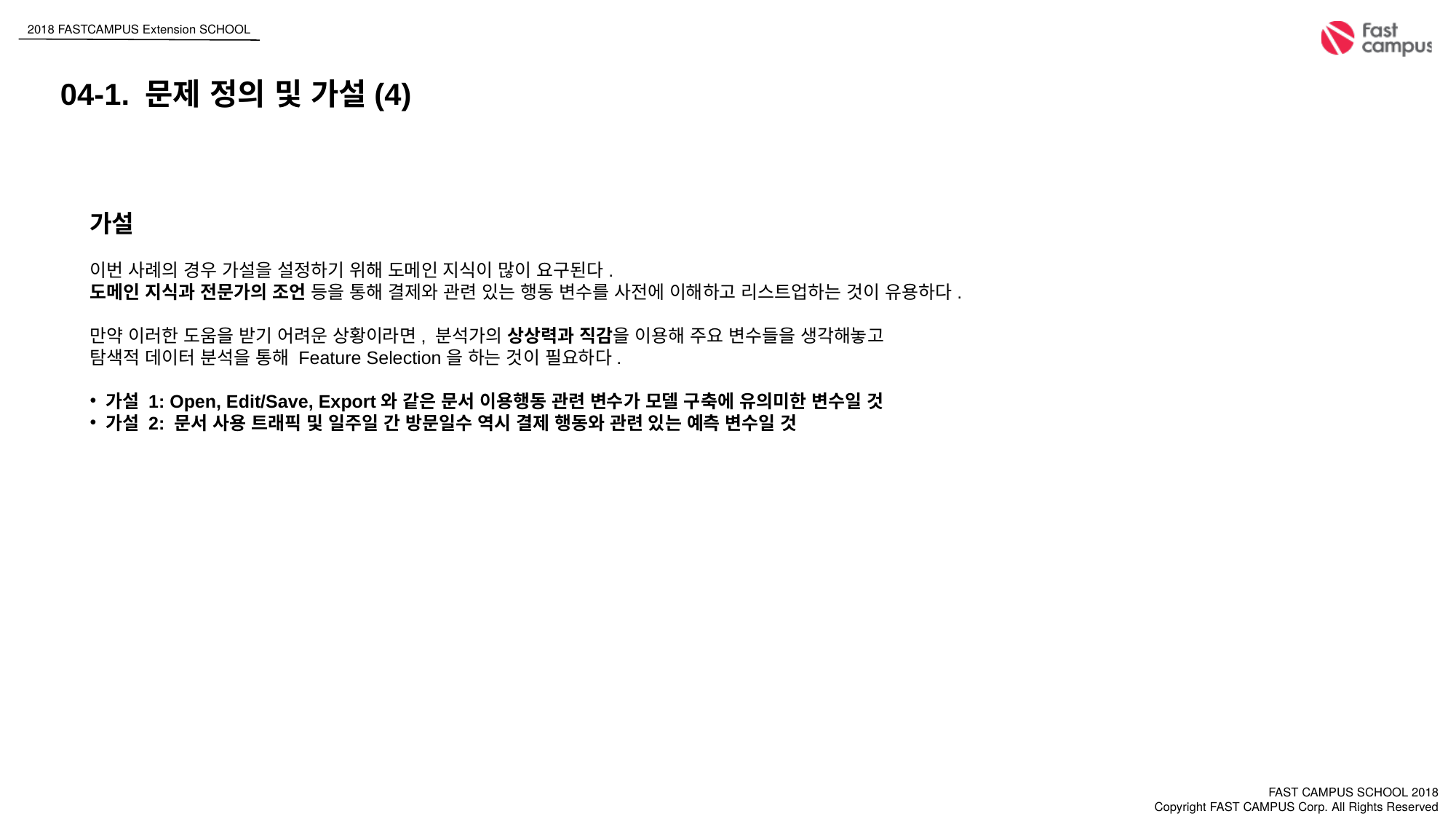

04-1. 문제 정의 및 가설(4)
가설

이번 사례의 경우 가설을 설정하기 위해 도메인 지식이 많이 요구된다.
도메인 지식과 전문가의 조언 등을 통해 결제와 관련 있는 행동 변수를 사전에 이해하고 리스트업하는 것이 유용하다.

만약 이러한 도움을 받기 어려운 상황이라면, 분석가의 상상력과 직감을 이용해 주요 변수들을 생각해놓고
탐색적 데이터 분석을 통해 Feature Selection을 하는 것이 필요하다.

 가설 1: Open, Edit/Save, Export와 같은 문서 이용행동 관련 변수가 모델 구축에 유의미한 변수일 것
 가설 2: 문서 사용 트래픽 및 일주일 간 방문일수 역시 결제 행동와 관련 있는 예측 변수일 것